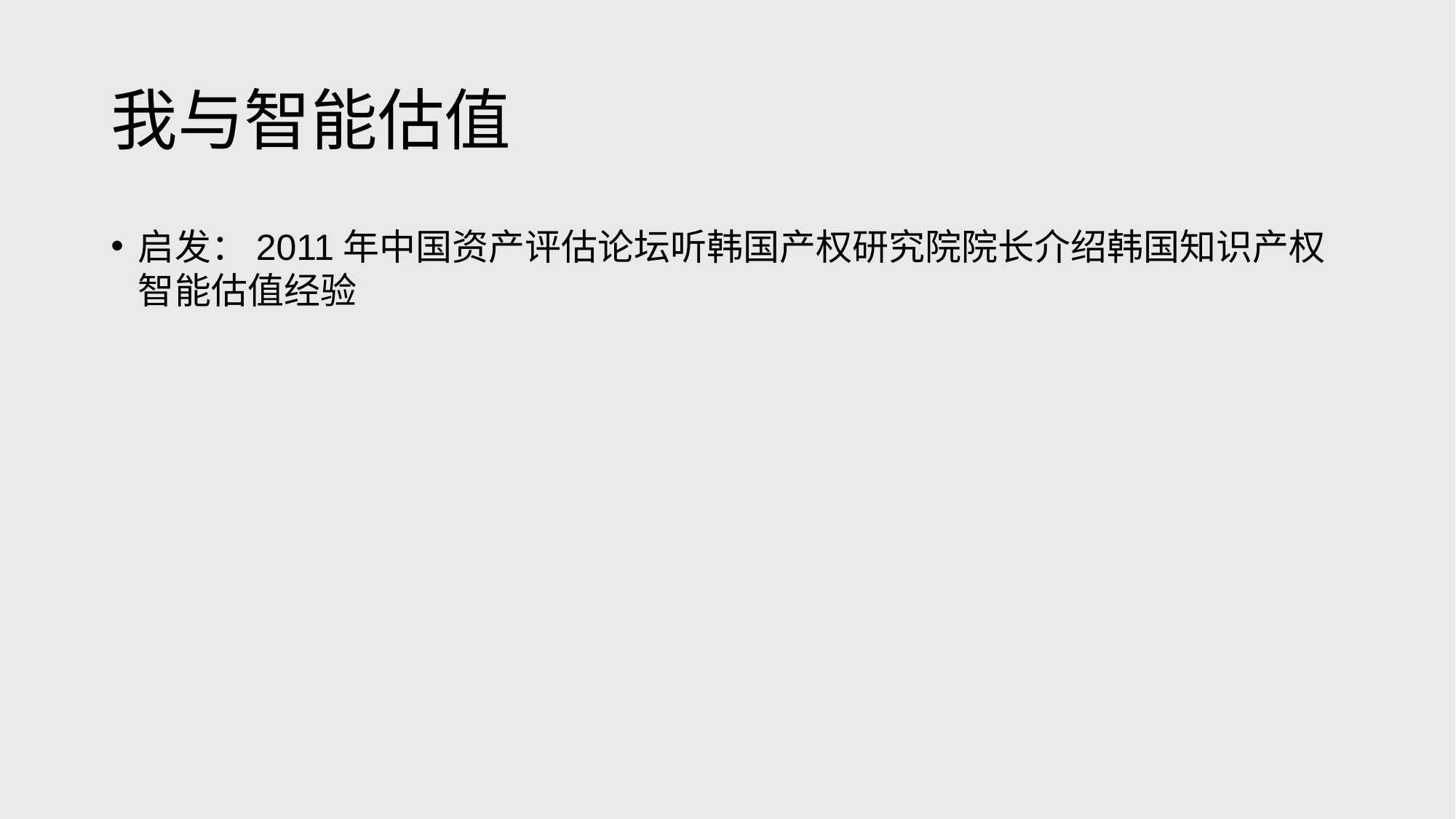

# 我与智能估值
启发：2011年中国资产评估论坛听韩国产权研究院院长介绍韩国知识产权智能估值经验